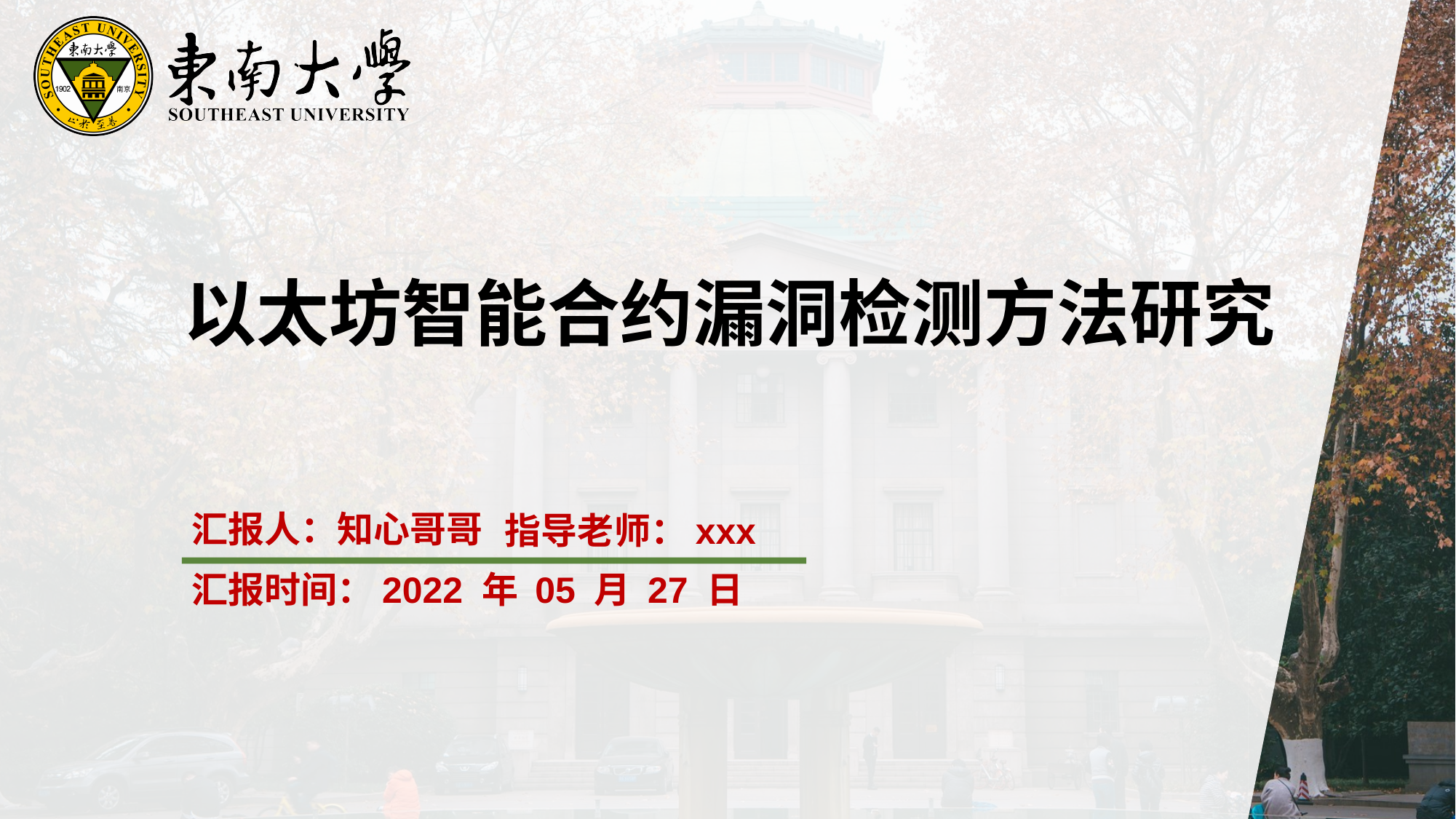

以太坊智能合约漏洞检测方法研究
汇报人：知心哥哥
指导老师：xxx

汇报时间：2022 年 05 月 27 日